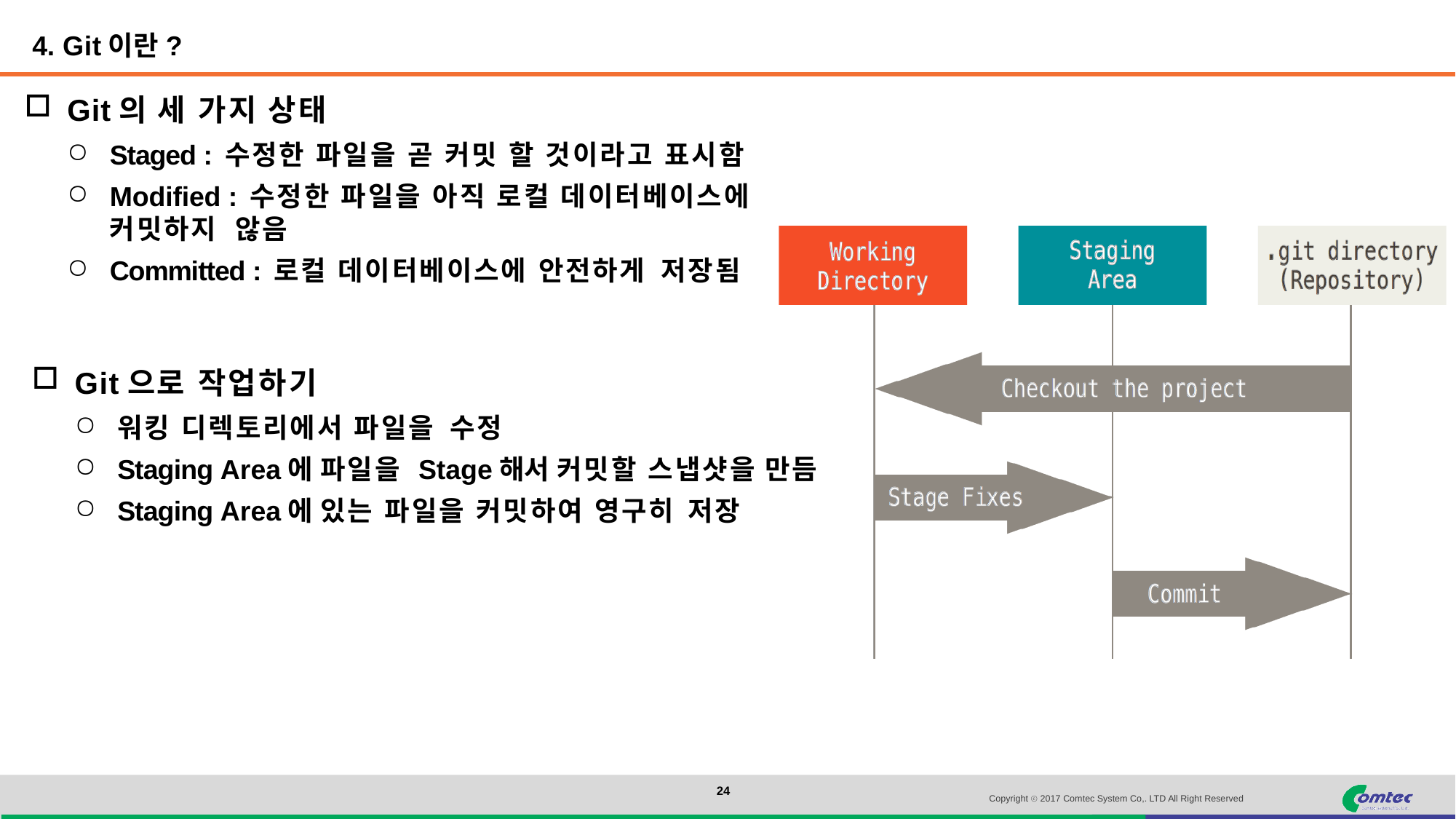

4. Git이란?

Git의 세 가지 상태
Staged : 수정한 파일을 곧 커밋 할 것이라고 표시함
Modified : 수정한 파일을 아직 로컬 데이터베이스에 커밋하지 않음
Committed : 로컬 데이터베이스에 안전하게 저장됨

Git으로 작업하기
워킹 디렉토리에서 파일을 수정
Staging Area에 파일을 Stage해서 커밋할 스냅샷을 만듬
Staging Area에 있는 파일을 커밋하여 영구히 저장